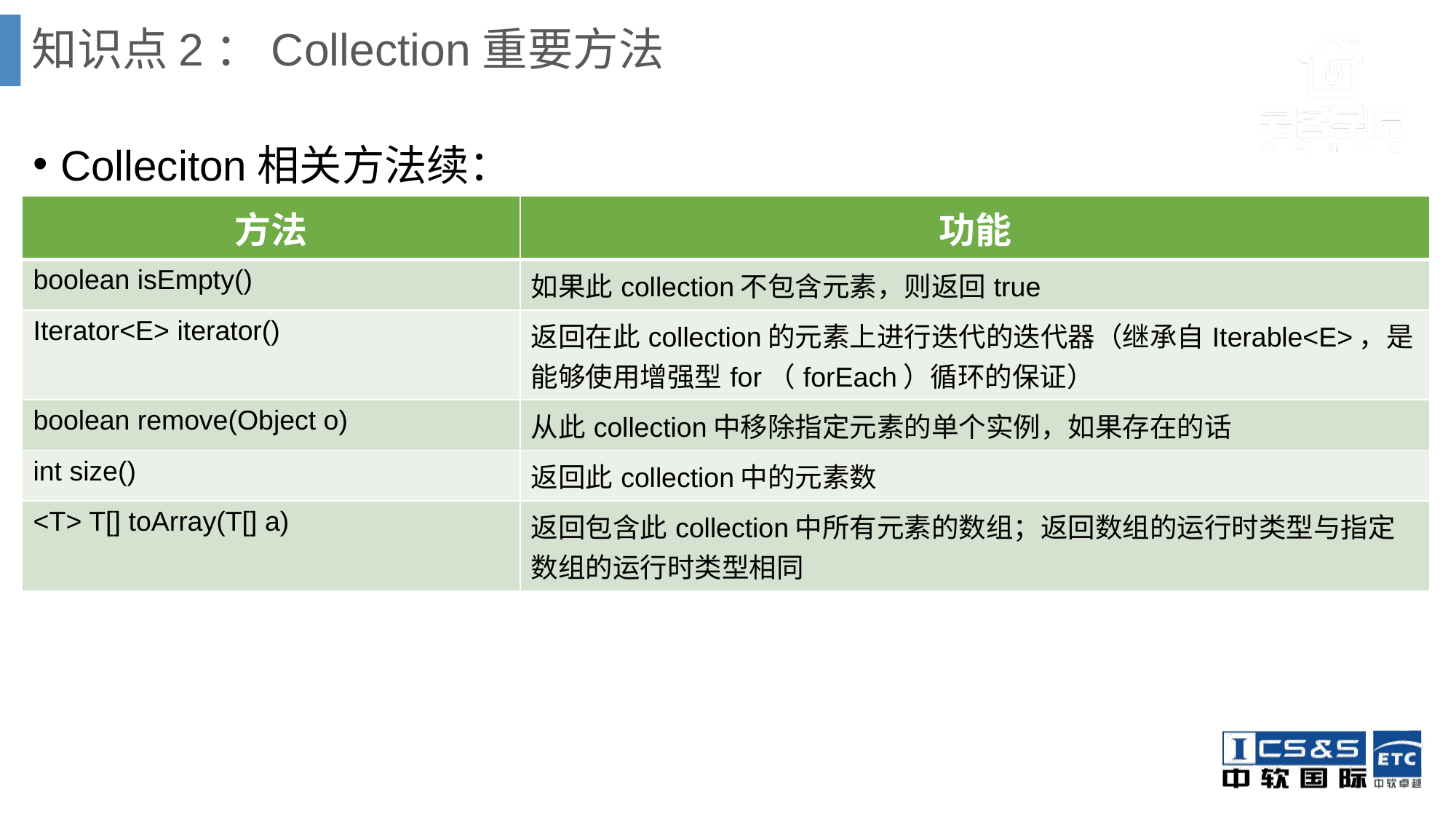

# 知识点2：Collection重要方法
Colleciton相关方法续：
| 方法 | 功能 |
| --- | --- |
| boolean isEmpty() | 如果此collection不包含元素，则返回true |
| Iterator<E> iterator() | 返回在此collection的元素上进行迭代的迭代器（继承自Iterable<E>，是能够使用增强型for（forEach）循环的保证） |
| boolean remove(Object o) | 从此collection中移除指定元素的单个实例，如果存在的话 |
| int size() | 返回此collection中的元素数 |
| <T> T[] toArray(T[] a) | 返回包含此collection中所有元素的数组；返回数组的运行时类型与指定数组的运行时类型相同 |